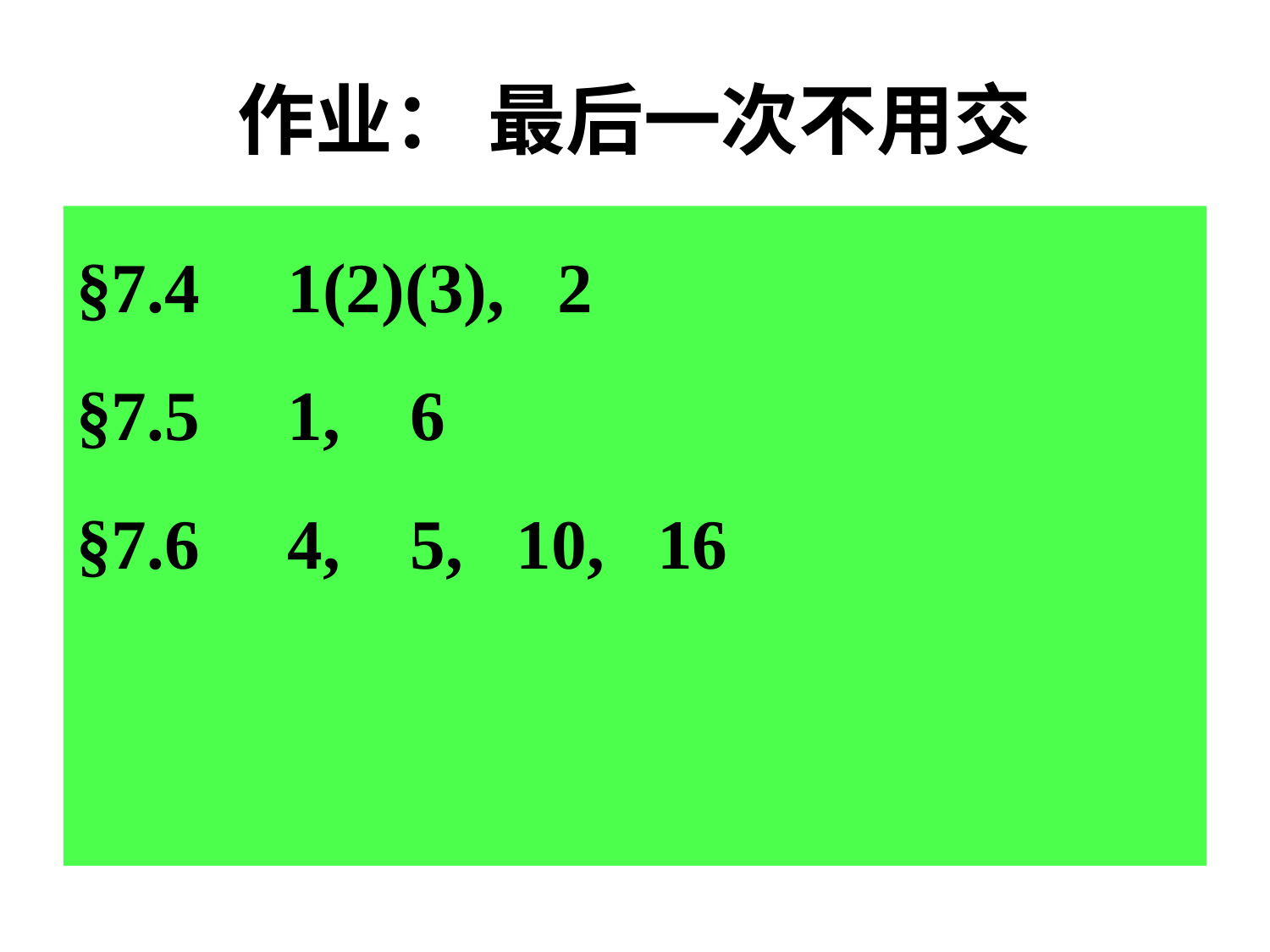

# 作业： 最后一次不用交
§7.4     1(2)(3),   2
§7.5     1,    6
§7.6     4,    5,   10,   16